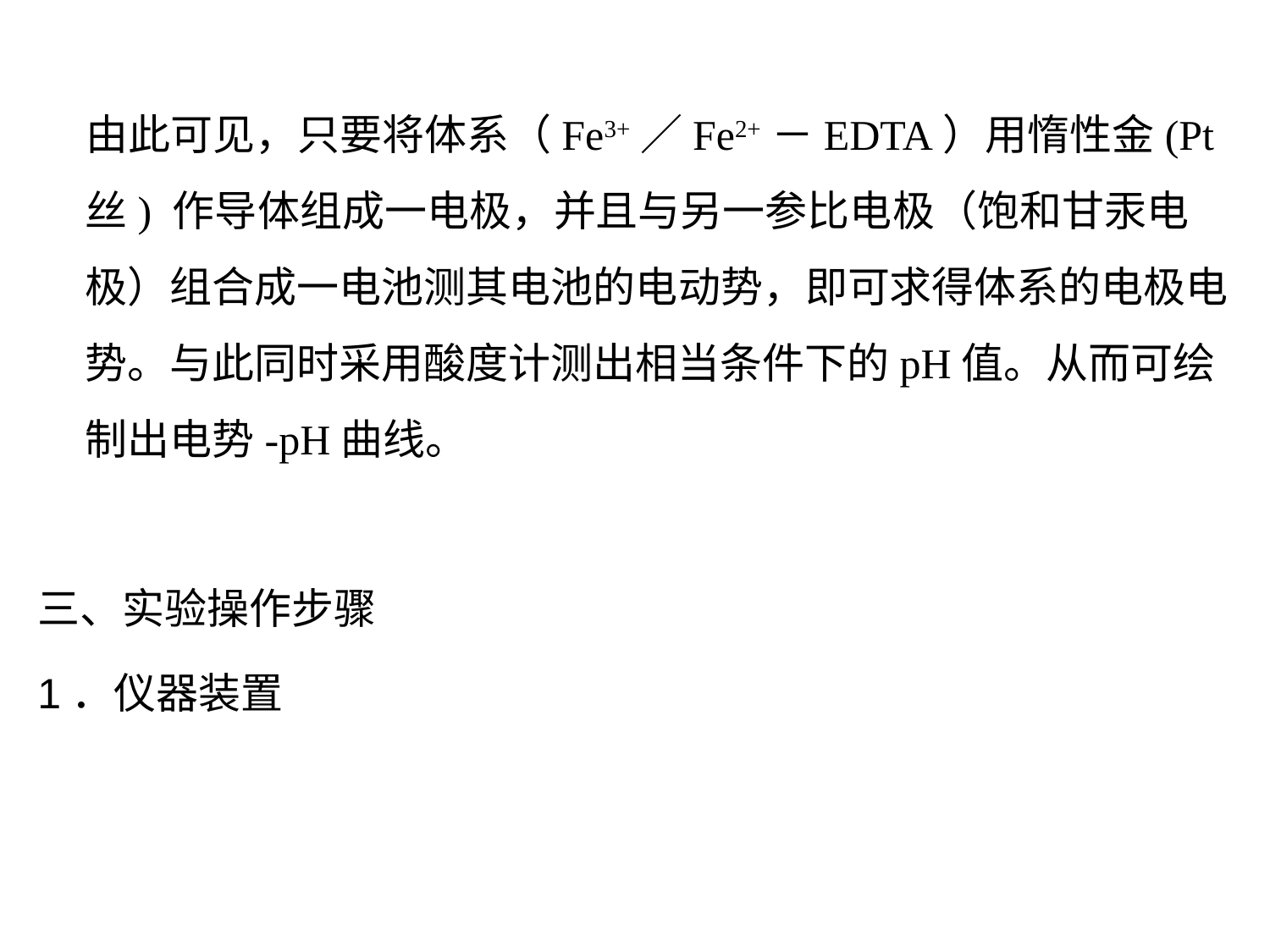

由此可见，只要将体系（Fe3+／Fe2+－EDTA）用惰性金(Pt丝) 作导体组成一电极，并且与另一参比电极（饱和甘汞电极）组合成一电池测其电池的电动势，即可求得体系的电极电势。与此同时采用酸度计测出相当条件下的pH值。从而可绘制出电势-pH曲线。

三、实验操作步骤
1．仪器装置